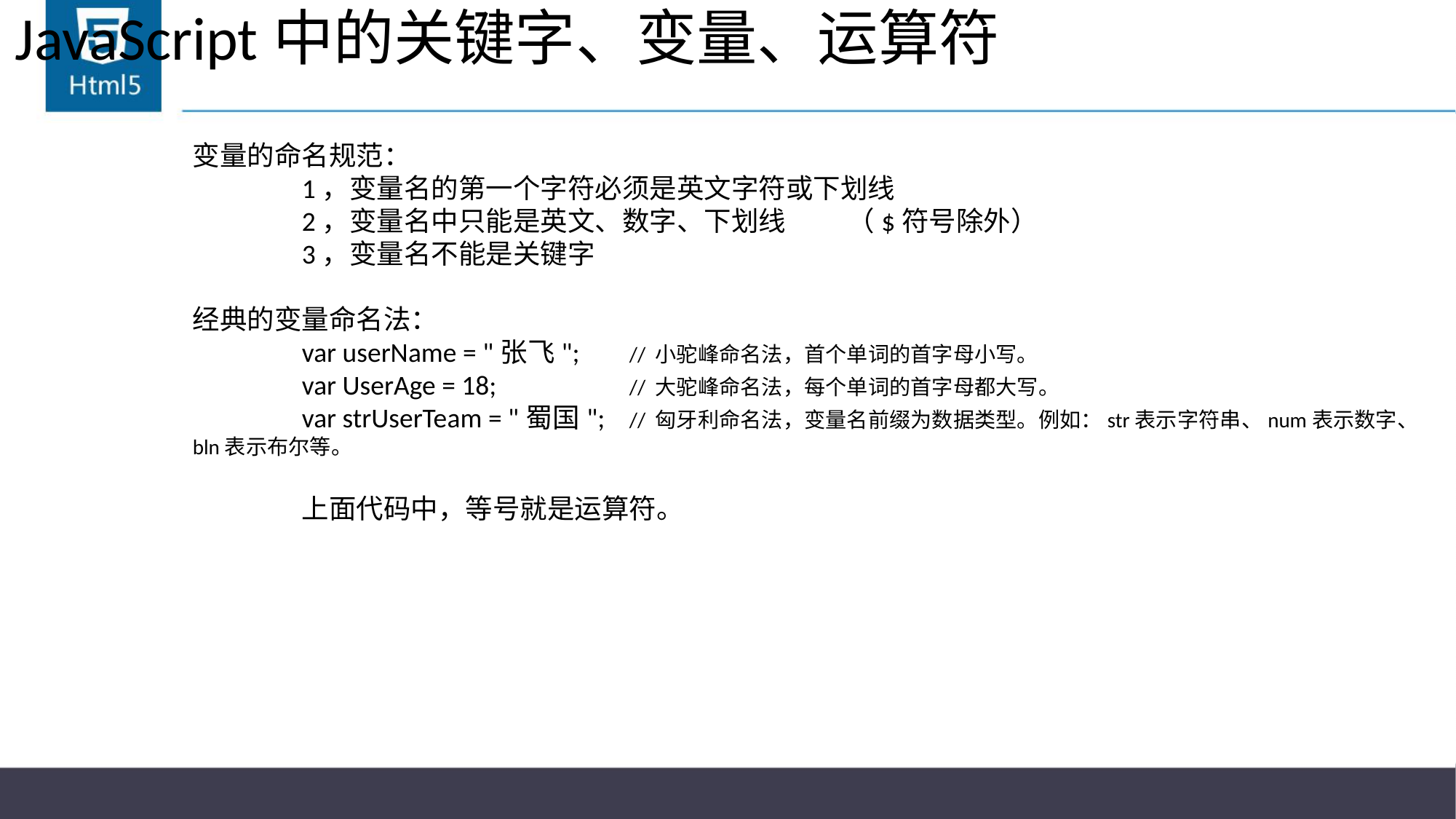

# JavaScript中的关键字、变量、运算符
变量的命名规范：
	1，变量名的第一个字符必须是英文字符或下划线
	2，变量名中只能是英文、数字、下划线	（$符号除外）
	3，变量名不能是关键字

经典的变量命名法：
	var userName = "张飞";	// 小驼峰命名法，首个单词的首字母小写。
	var UserAge = 18;		// 大驼峰命名法，每个单词的首字母都大写。
	var strUserTeam = "蜀国";	// 匈牙利命名法，变量名前缀为数据类型。例如：str表示字符串、num表示数字、bln表示布尔等。

	上面代码中，等号就是运算符。